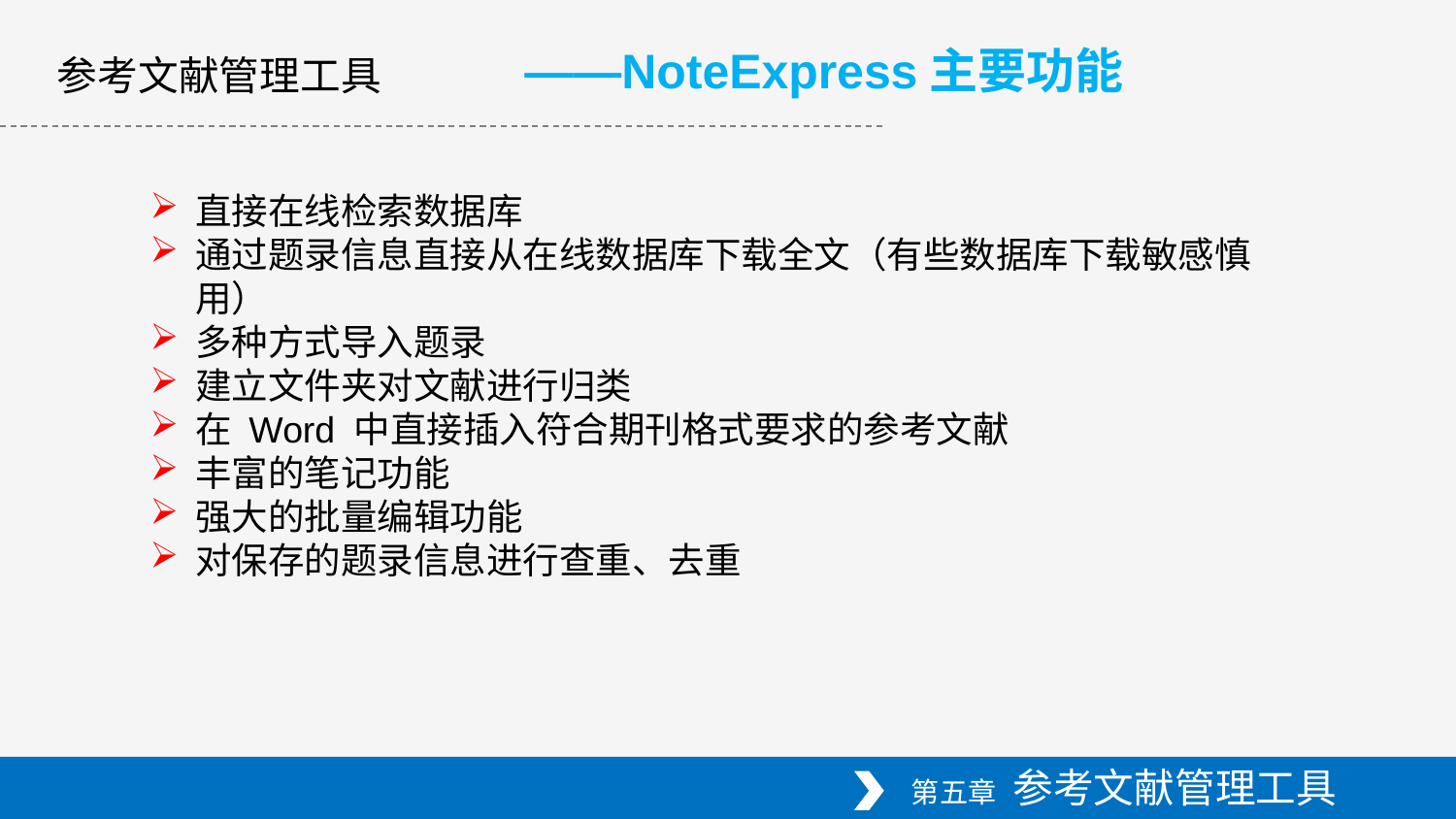

——NoteExpress主要功能
参考文献管理工具

直接在线检索数据库
通过题录信息直接从在线数据库下载全文（有些数据库下载敏感慎用）
多种方式导入题录
建立文件夹对文献进行归类
在 Word 中直接插入符合期刊格式要求的参考文献
丰富的笔记功能
强大的批量编辑功能
对保存的题录信息进行查重、去重